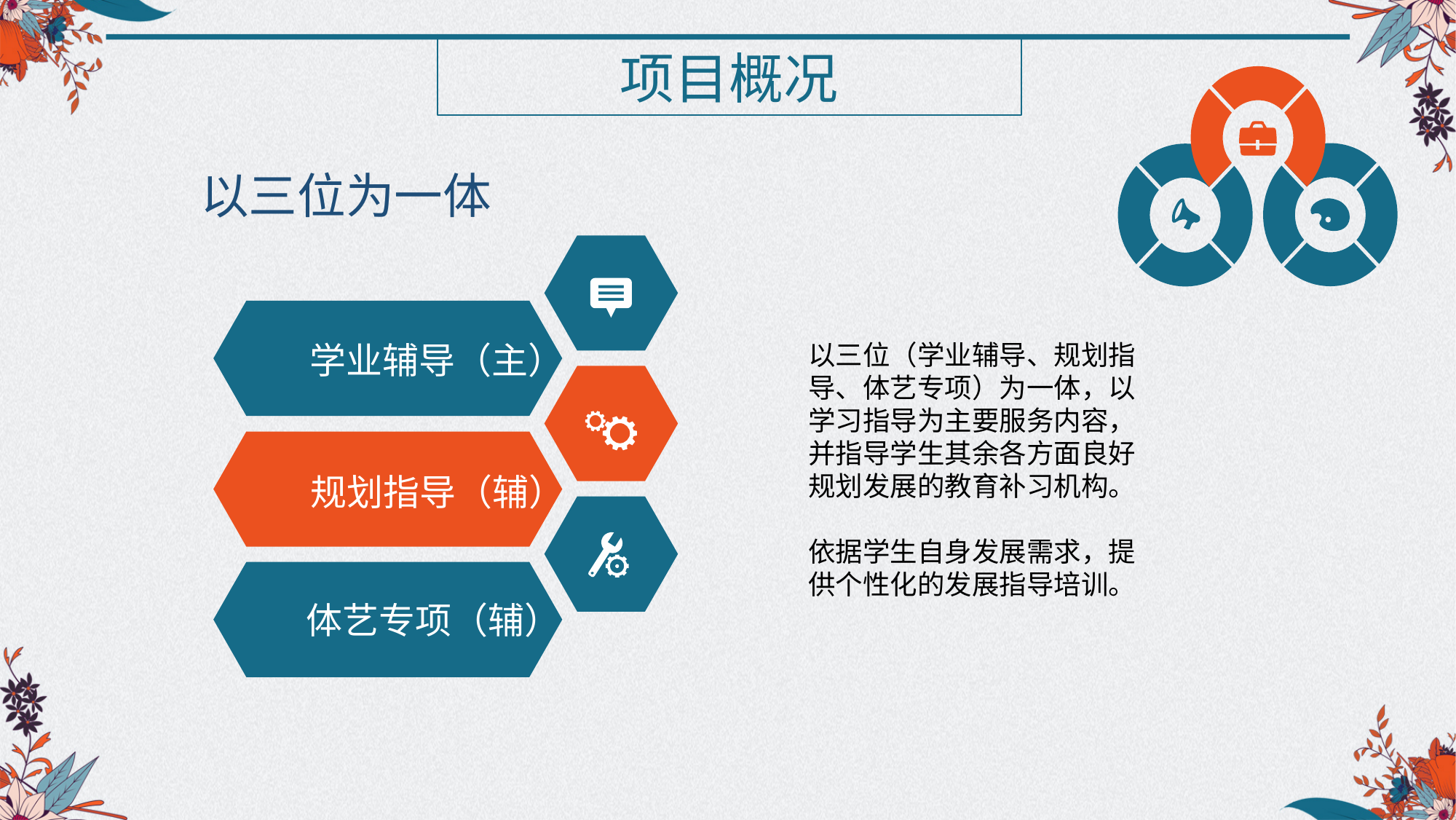

项目概况

以三位为一体

学业辅导（主）

规划指导（辅）

体艺专项（辅）
以三位（学业辅导、规划指导、体艺专项）为一体，以学习指导为主要服务内容，并指导学生其余各方面良好规划发展的教育补习机构。

依据学生自身发展需求，提供个性化的发展指导培训。